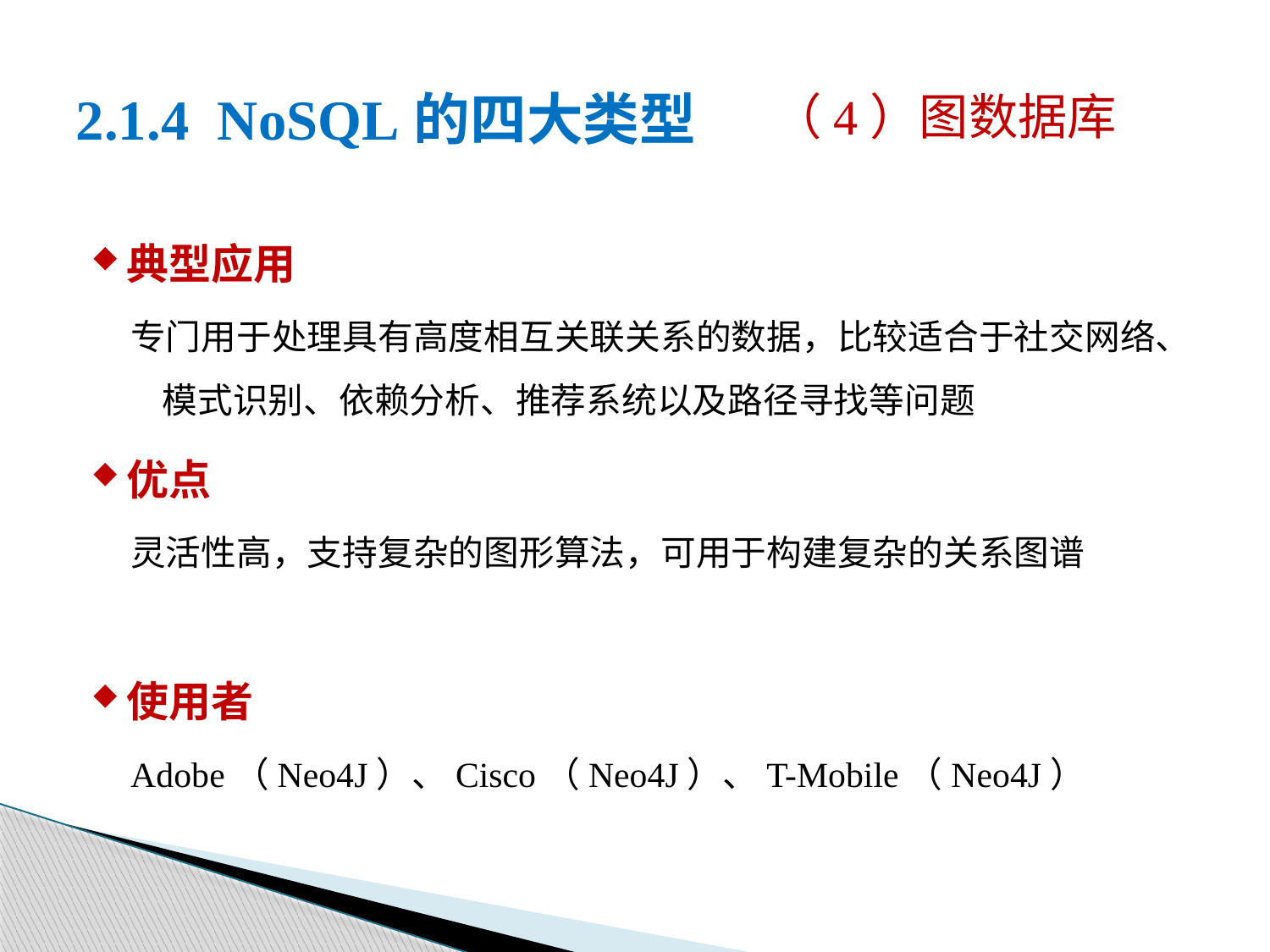

（4）图数据库
# 2.1.4  NoSQL的四大类型
典型应用
专门用于处理具有高度相互关联关系的数据，比较适合于社交网络、模式识别、依赖分析、推荐系统以及路径寻找等问题
优点
灵活性高，支持复杂的图形算法，可用于构建复杂的关系图谱

使用者
Adobe（Neo4J）、Cisco（Neo4J）、T-Mobile（Neo4J）